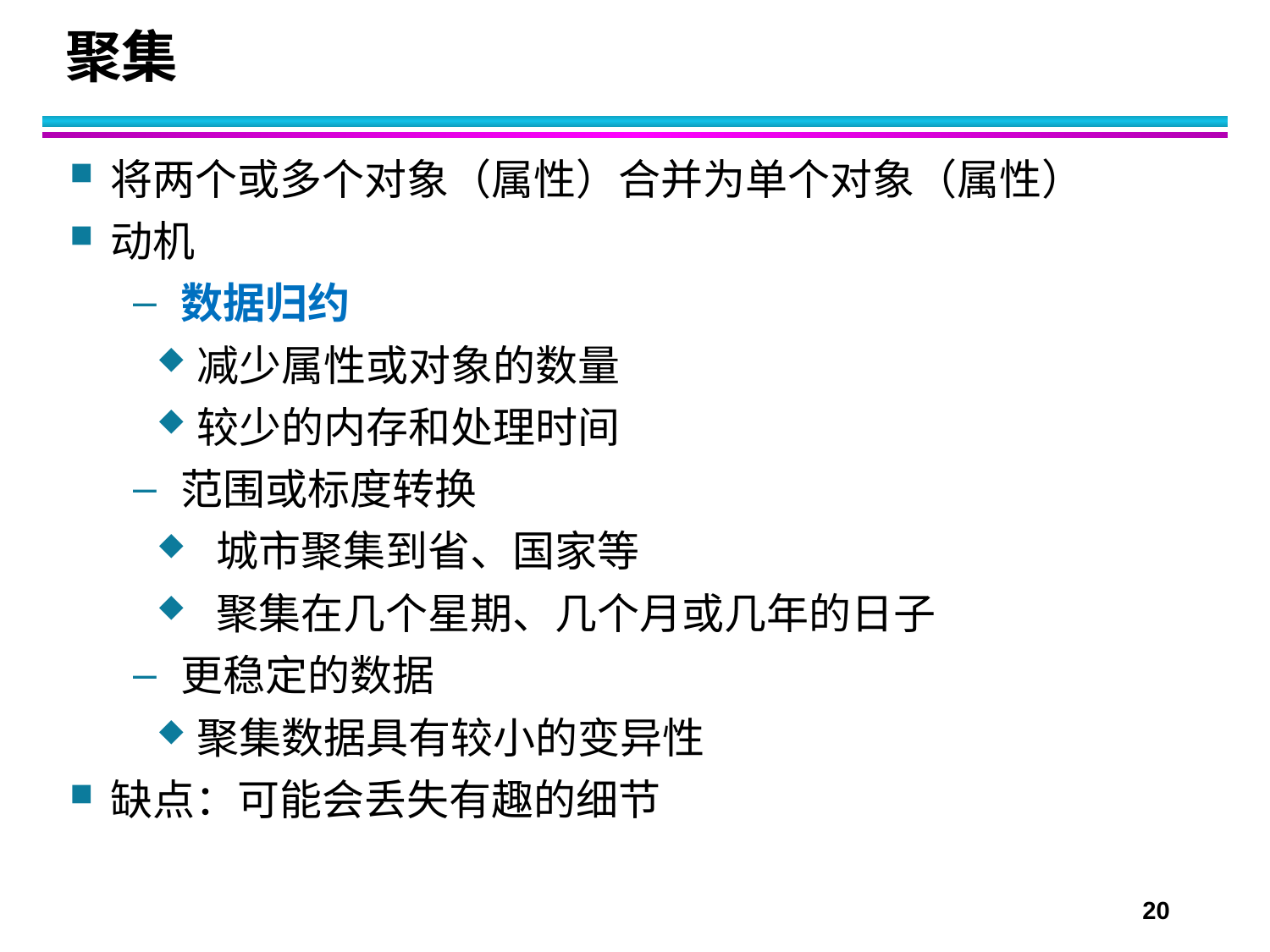

# 聚集
将两个或多个对象（属性）合并为单个对象（属性）
动机
数据归约
减少属性或对象的数量
较少的内存和处理时间
范围或标度转换
 城市聚集到省、国家等
 聚集在几个星期、几个月或几年的日子
更稳定的数据
聚集数据具有较小的变异性
缺点：可能会丢失有趣的细节